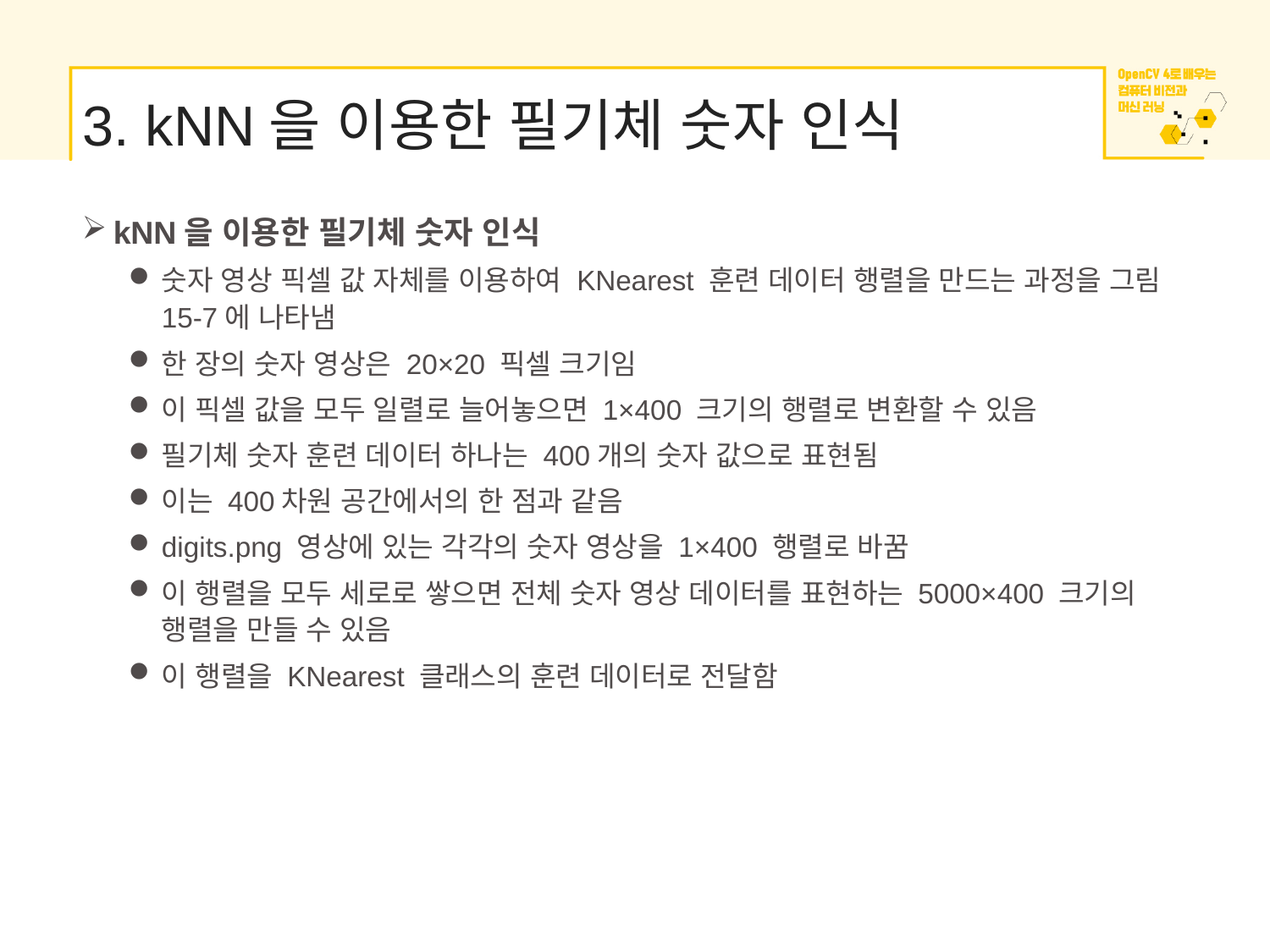

# 3. kNN을 이용한 필기체 숫자 인식
kNN을 이용한 필기체 숫자 인식
숫자 영상 픽셀 값 자체를 이용하여 KNearest 훈련 데이터 행렬을 만드는 과정을 그림 15-7에 나타냄
한 장의 숫자 영상은 20×20 픽셀 크기임
이 픽셀 값을 모두 일렬로 늘어놓으면 1×400 크기의 행렬로 변환할 수 있음
필기체 숫자 훈련 데이터 하나는 400개의 숫자 값으로 표현됨
이는 400차원 공간에서의 한 점과 같음
digits.png 영상에 있는 각각의 숫자 영상을 1×400 행렬로 바꿈
이 행렬을 모두 세로로 쌓으면 전체 숫자 영상 데이터를 표현하는 5000×400 크기의 행렬을 만들 수 있음
이 행렬을 KNearest 클래스의 훈련 데이터로 전달함